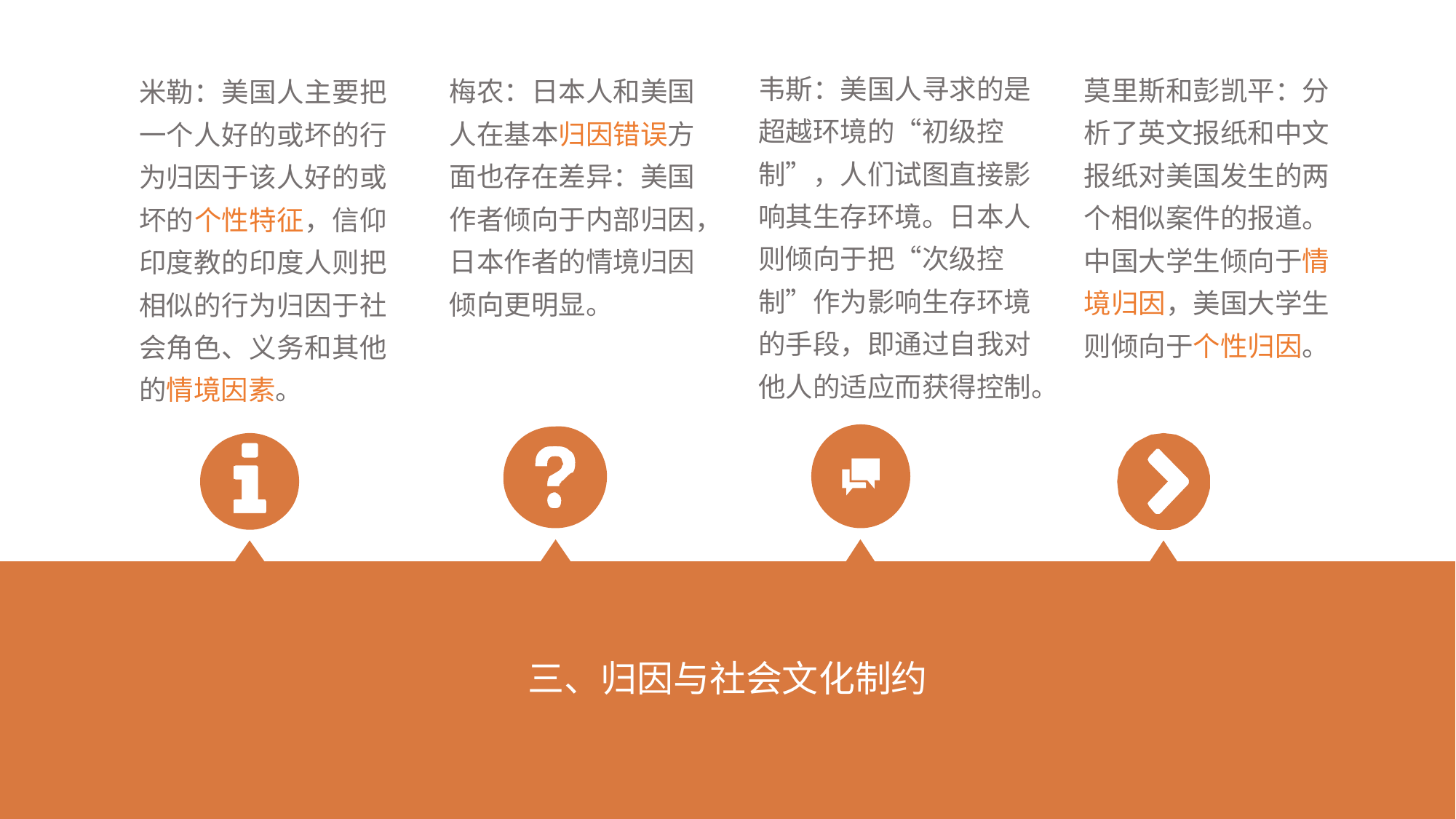

韦斯：美国人寻求的是超越环境的“初级控制”，人们试图直接影响其生存环境。日本人则倾向于把“次级控制”作为影响生存环境的手段，即通过自我对他人的适应而获得控制。
莫里斯和彭凯平：分析了英文报纸和中文报纸对美国发生的两个相似案件的报道。中国大学生倾向于情境归因，美国大学生则倾向于个性归因。
梅农：日本人和美国人在基本归因错误方面也存在差异：美国作者倾向于内部归因，日本作者的情境归因倾向更明显。
米勒：美国人主要把一个人好的或坏的行为归因于该人好的或坏的个性特征，信仰印度教的印度人则把相似的行为归因于社会角色、义务和其他的情境因素。

三、归因与社会文化制约